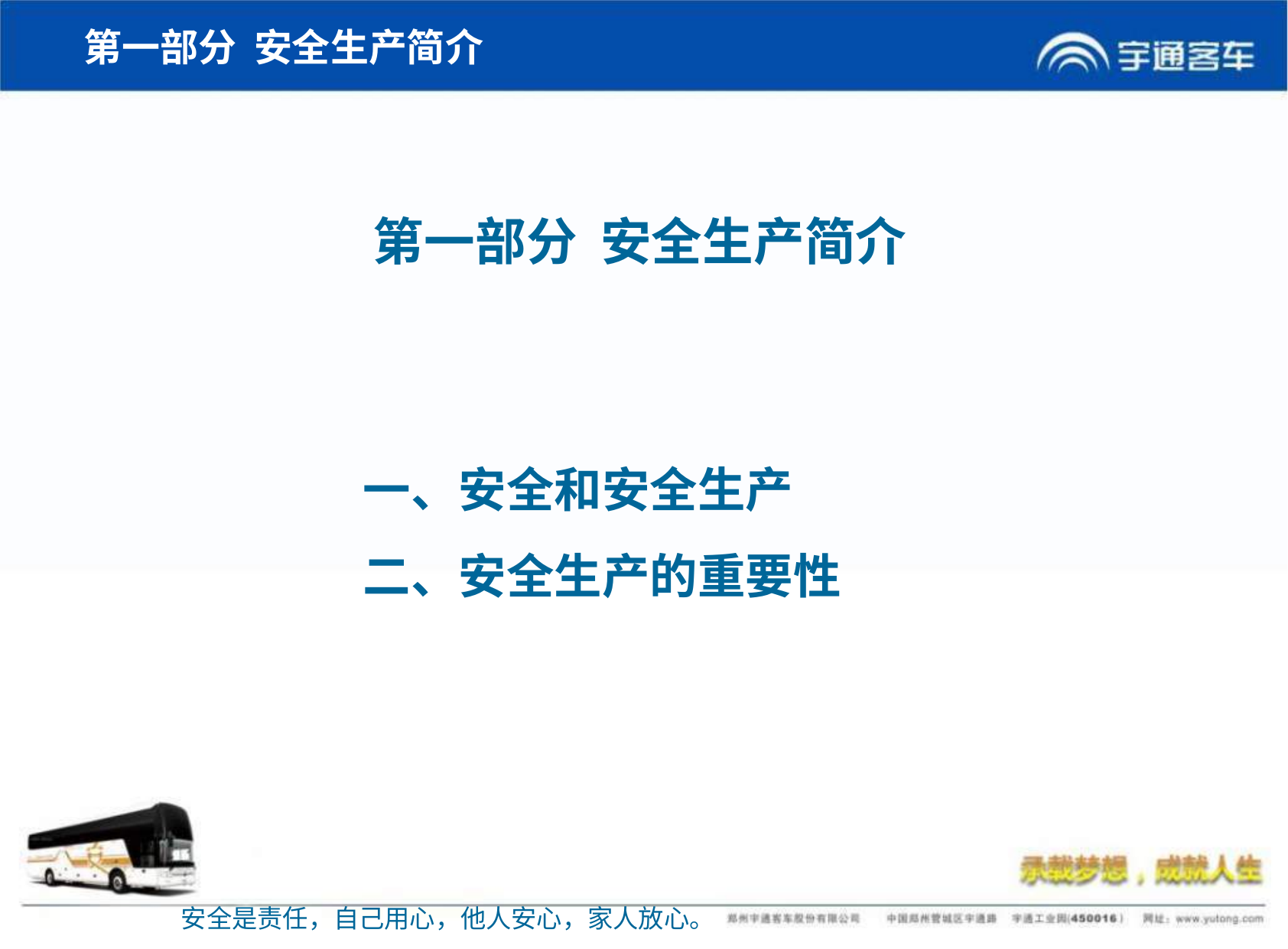

第一部分  安全生产简介
第一部分  安全生产简介
一、安全和安全生产
二、安全生产的重要性